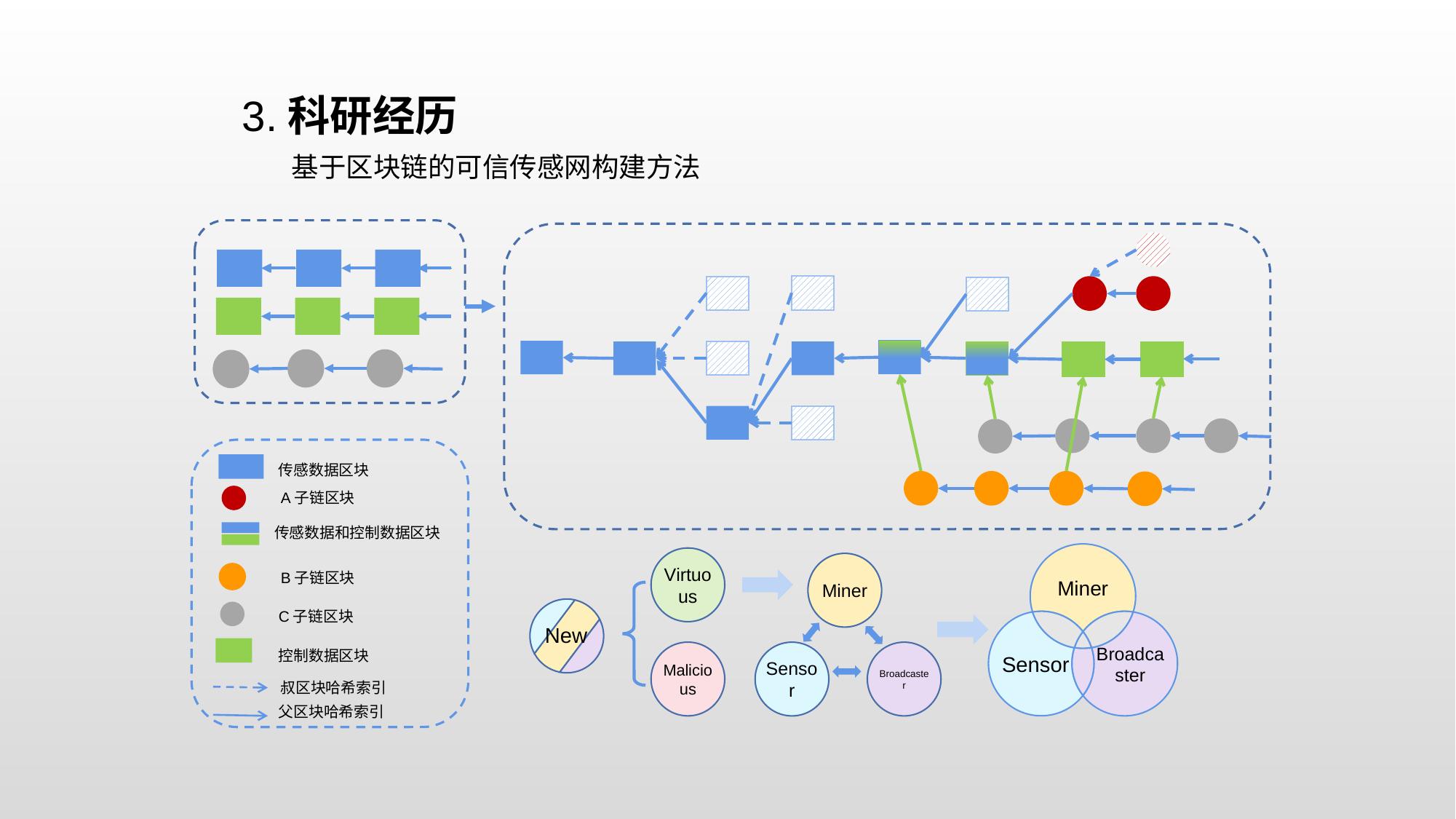

3.科研经历
基于区块链的可信传感网构建方法

传感数据区块
A子链区块

传感数据和控制数据区块

B子链区块

C子链区块

控制数据区块
叔区块哈希索引
父区块哈希索引
Miner

Broadcaster
Sensor

Virtuous
Miner

Sensor
Broadcaster

New

Malicious